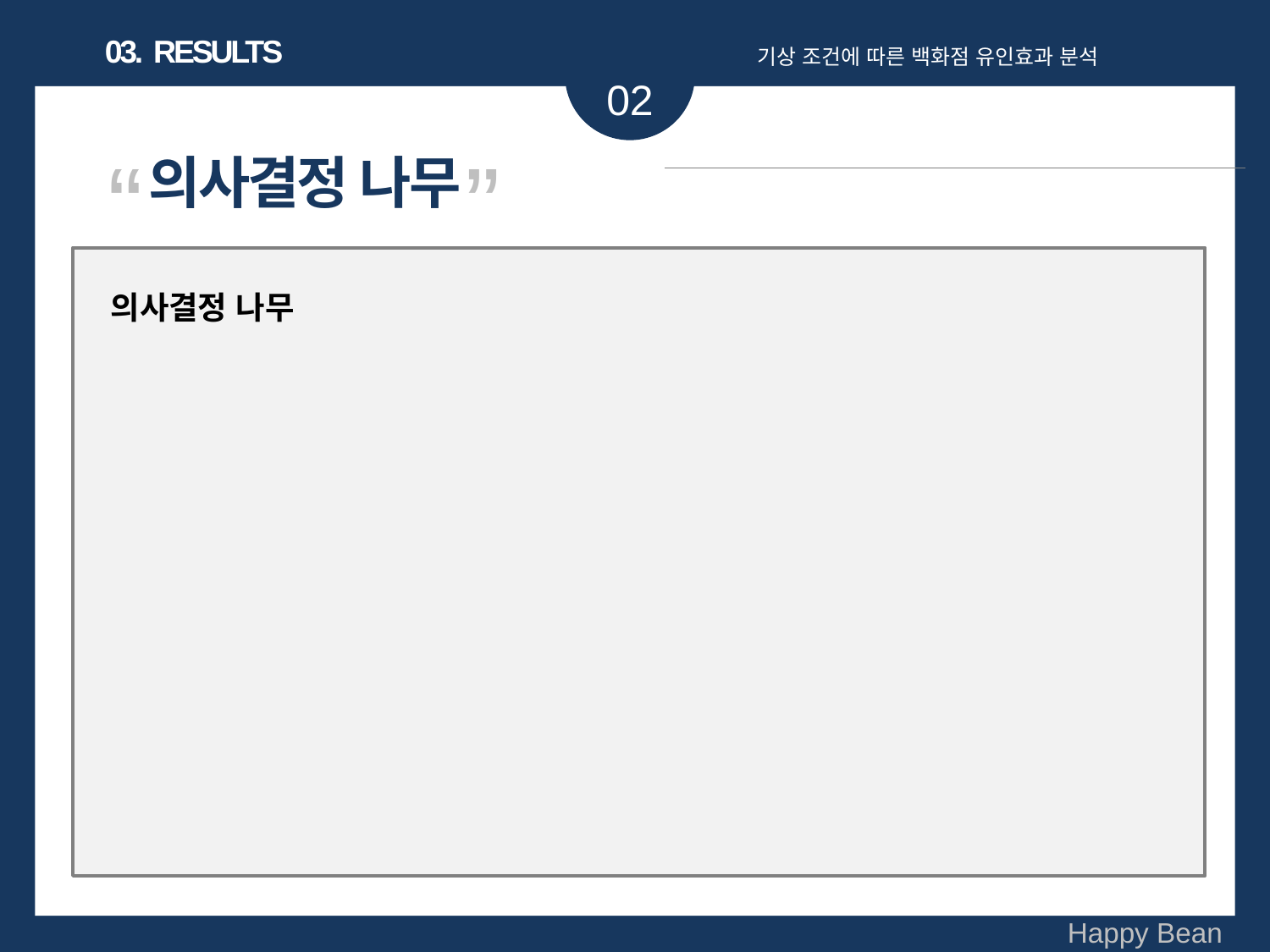

03.  RESULTS
기상 조건에 따른 백화점 유인효과 분석
02

“           ”
의사결정 나무

의사결정 나무
Happy Bean